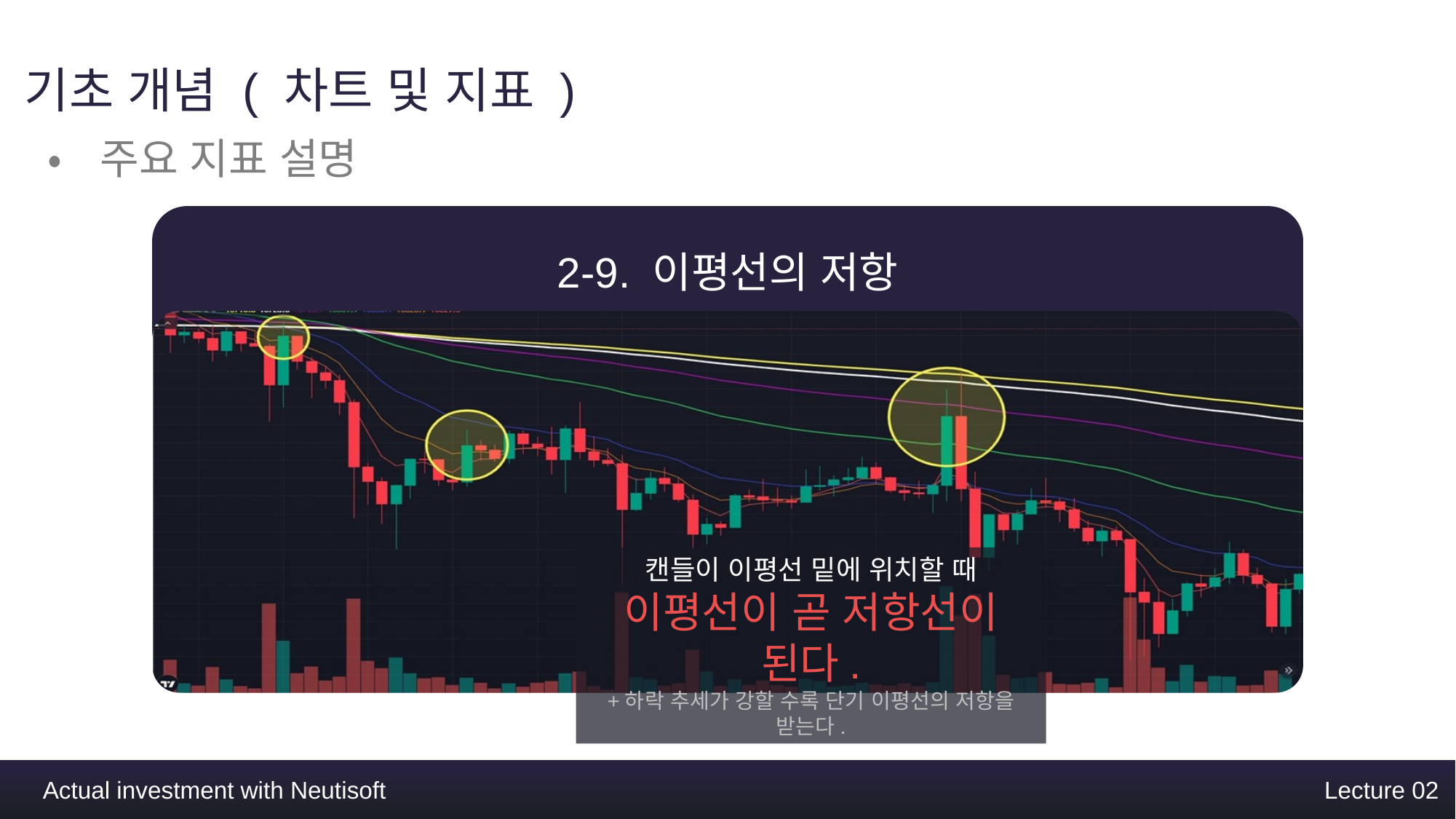

기초 개념 ( 차트 및 지표 )
•주요 지표 설명

2-9. 이평선의 저항

캔들이 이평선 밑에 위치할 때
이평선이 곧 저항선이 된다.
+하락 추세가 강할 수록 단기 이평선의 저항을 받는다.

Actual investment with Neutisoft
Lecture 02